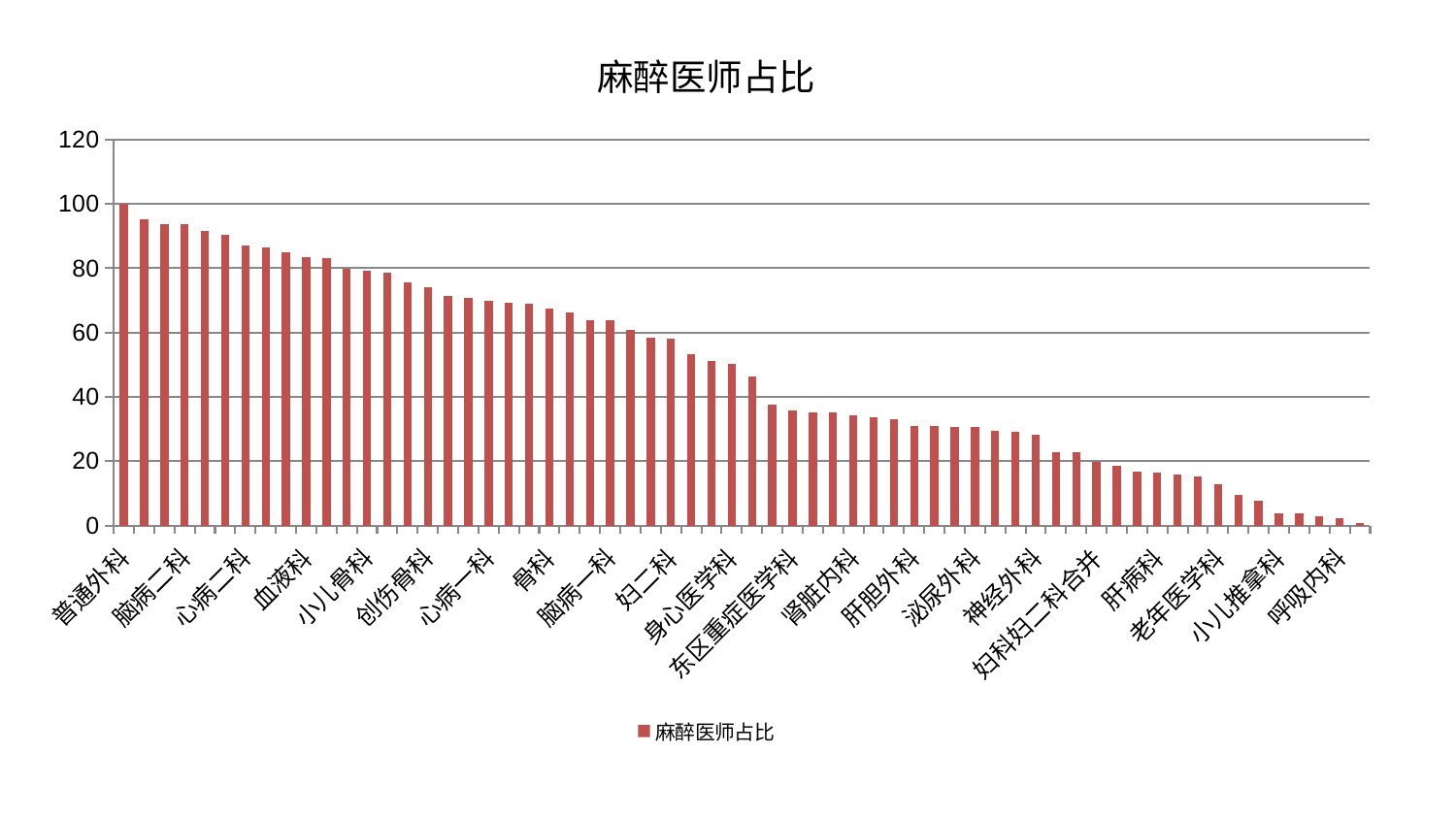

### Chart: 麻醉医师占比

| Category | 麻醉医师占比 |
|---|---|
| 普通外科 | 100.0 |
| 美容皮肤科 | 95.24866443758269 |
| 综合内科 | 93.79961856948673 |
| 脑病二科 | 93.66714324378663 |
| 妇科 | 91.58907653119405 |
| 医院 | 90.35684086202619 |
| 心病二科 | 87.10826781835354 |
| 消化内科 | 86.56070488232068 |
| 关节骨科 | 84.8988997106962 |
| 血液科 | 83.54426223808213 |
| 肛肠科 | 83.09461442034862 |
| 口腔科 | 79.89775266060914 |
| 小儿骨科 | 79.35830496515919 |
| 男科 | 78.75704395461813 |
| 产科 | 75.67523879221365 |
| 创伤骨科 | 74.19240863619976 |
| 推拿科 | 71.44436327962316 |
| 脊柱骨科 | 70.82211264652581 |
| 心病一科 | 69.8783015107706 |
| 内分泌科 | 69.18932435603485 |
| 胸外科 | 68.85619966657113 |
| 骨科 | 67.52052276395162 |
| 心病三科 | 66.29685186902303 |
| 治未病中心 | 63.925728090379586 |
| 脑病一科 | 63.90022659458871 |
| 心病四科 | 60.800187313862295 |
| 脾胃科消化科合并 | 58.32504001415075 |
| 妇二科 | 58.007476532073746 |
| 皮肤科 | 53.15826862886806 |
| 神经内科 | 51.308958517114945 |
| 身心医学科 | 50.18577579764341 |
| 肾病科 | 46.28588599361372 |
| 运动损伤骨科 | 37.640929857096395 |
| 东区重症医学科 | 35.88431645746655 |
| 风湿病科 | 35.13309838822121 |
| 肿瘤内科 | 35.06158025816877 |
| 肾脏内科 | 34.37483242074055 |
| 康复科 | 33.68201740910401 |
| 中医外治中心 | 32.911370822111174 |
| 肝胆外科 | 30.9020632325691 |
| 微创骨科 | 30.873721312359038 |
| 耳鼻喉科 | 30.615777666053788 |
| 泌尿外科 | 30.4796999596757 |
| 心血管内科 | 29.454032762682104 |
| 显微骨科 | 29.264385346776443 |
| 神经外科 | 28.144103427063968 |
| 脑病三科 | 22.929589213526192 |
| 重症医学科 | 22.767828939474267 |
| 妇科妇二科合并 | 19.879661219741074 |
| 儿科 | 18.523440229826683 |
| 周围血管科 | 16.60220235965264 |
| 肝病科 | 16.515233652388716 |
| 针灸科 | 15.75944629883197 |
| 东区肾病科 | 15.175918369217122 |
| 老年医学科 | 12.866823645619085 |
| 中医经典科 | 9.48349429007882 |
| 乳腺甲状腺外科 | 7.548294926068078 |
| 小儿推拿科 | 3.9128050070653004 |
| 脾胃病科 | 3.8238580821487567 |
| 西区重症医学科 | 2.7798548762648867 |
| 呼吸内科 | 2.1855460173323626 |
| 眼科 | 0.7747801558744439 |
39